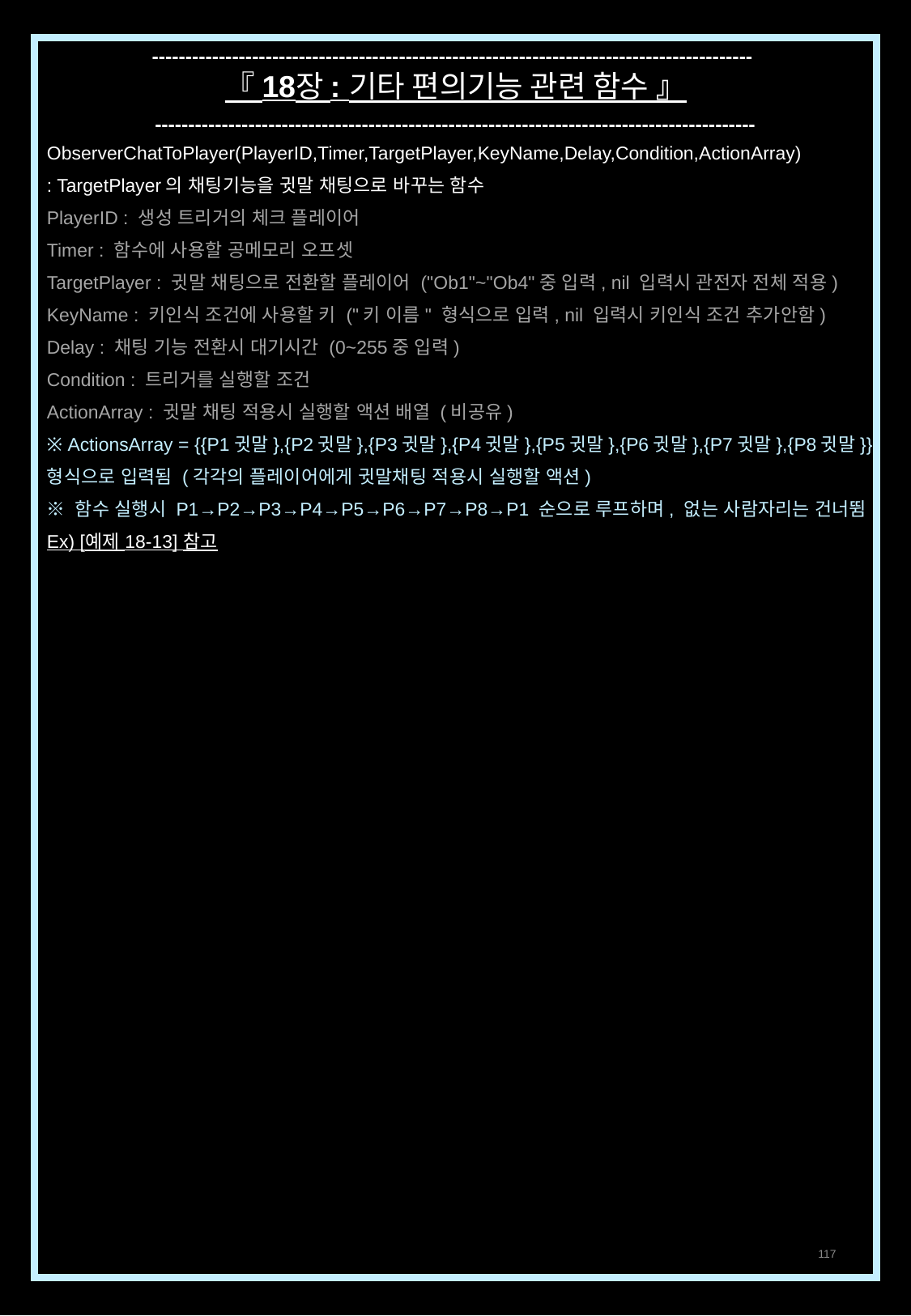

------------------------------------------------------------------------------------------
『 18장 : 기타 편의기능 관련 함수 』
------------------------------------------------------------------------------------------

ObserverChatToPlayer(PlayerID,Timer,TargetPlayer,KeyName,Delay,Condition,ActionArray)
: TargetPlayer의 채팅기능을 귓말 채팅으로 바꾸는 함수
PlayerID : 생성 트리거의 체크 플레이어
Timer : 함수에 사용할 공메모리 오프셋
TargetPlayer : 귓말 채팅으로 전환할 플레이어 ("Ob1"~"Ob4"중 입력, nil 입력시 관전자 전체 적용)
KeyName : 키인식 조건에 사용할 키 ("키 이름" 형식으로 입력, nil 입력시 키인식 조건 추가안함)
Delay : 채팅 기능 전환시 대기시간 (0~255중 입력)
Condition : 트리거를 실행할 조건
ActionArray : 귓말 채팅 적용시 실행할 액션 배열 (비공유)
※ ActionsArray = {{P1귓말},{P2귓말},{P3귓말},{P4귓말},{P5귓말},{P6귓말},{P7귓말},{P8귓말}}
형식으로 입력됨 (각각의 플레이어에게 귓말채팅 적용시 실행할 액션)
※ 함수 실행시 P1→P2→P3→P4→P5→P6→P7→P8→P1 순으로 루프하며, 없는 사람자리는 건너뜀
Ex) [예제 18-13] 참고
117